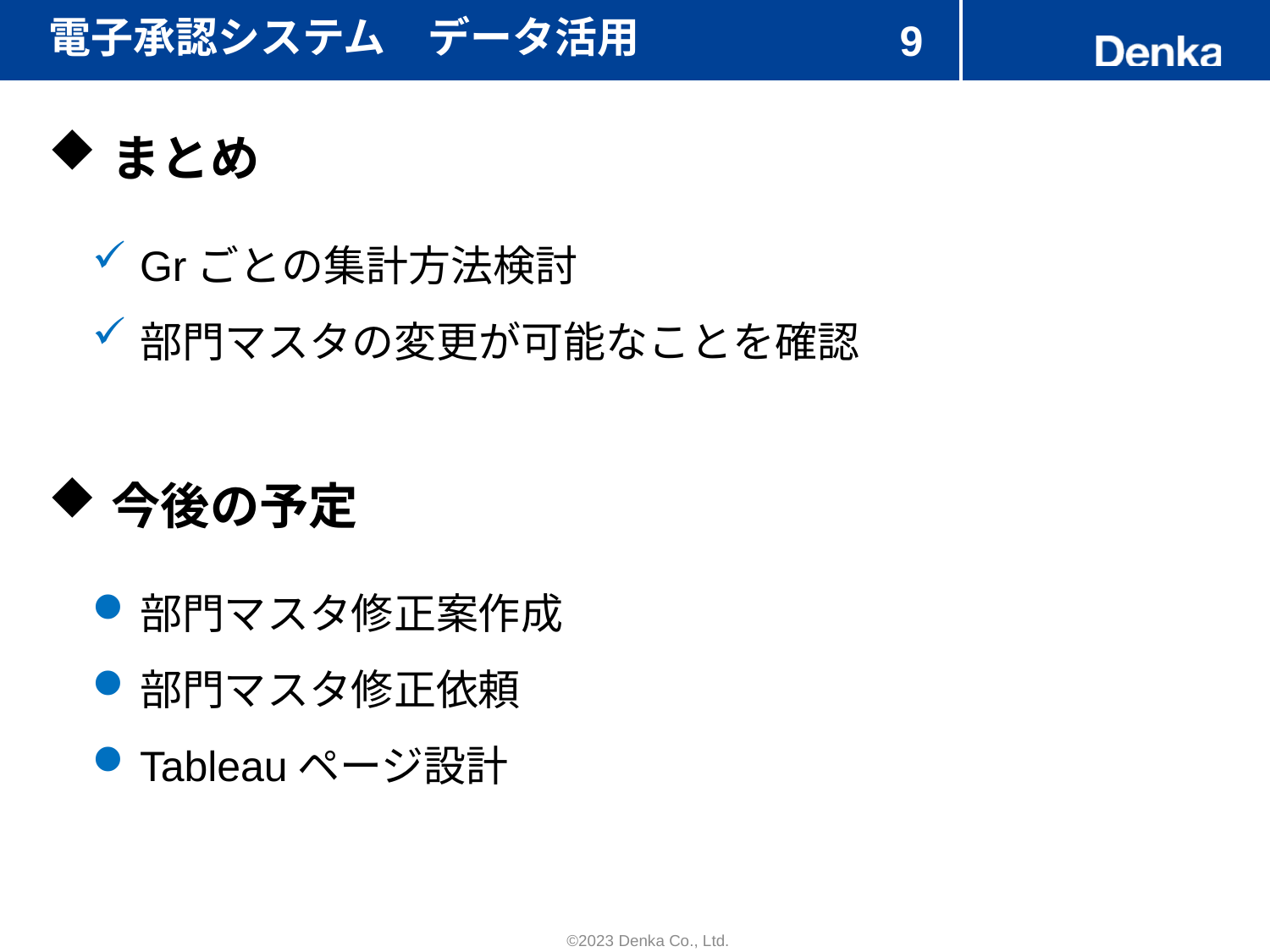

# 電子承認システム　データ活用
9
まとめ
Grごとの集計方法検討
部門マスタの変更が可能なことを確認
今後の予定
部門マスタ修正案作成
部門マスタ修正依頼
Tableauページ設計